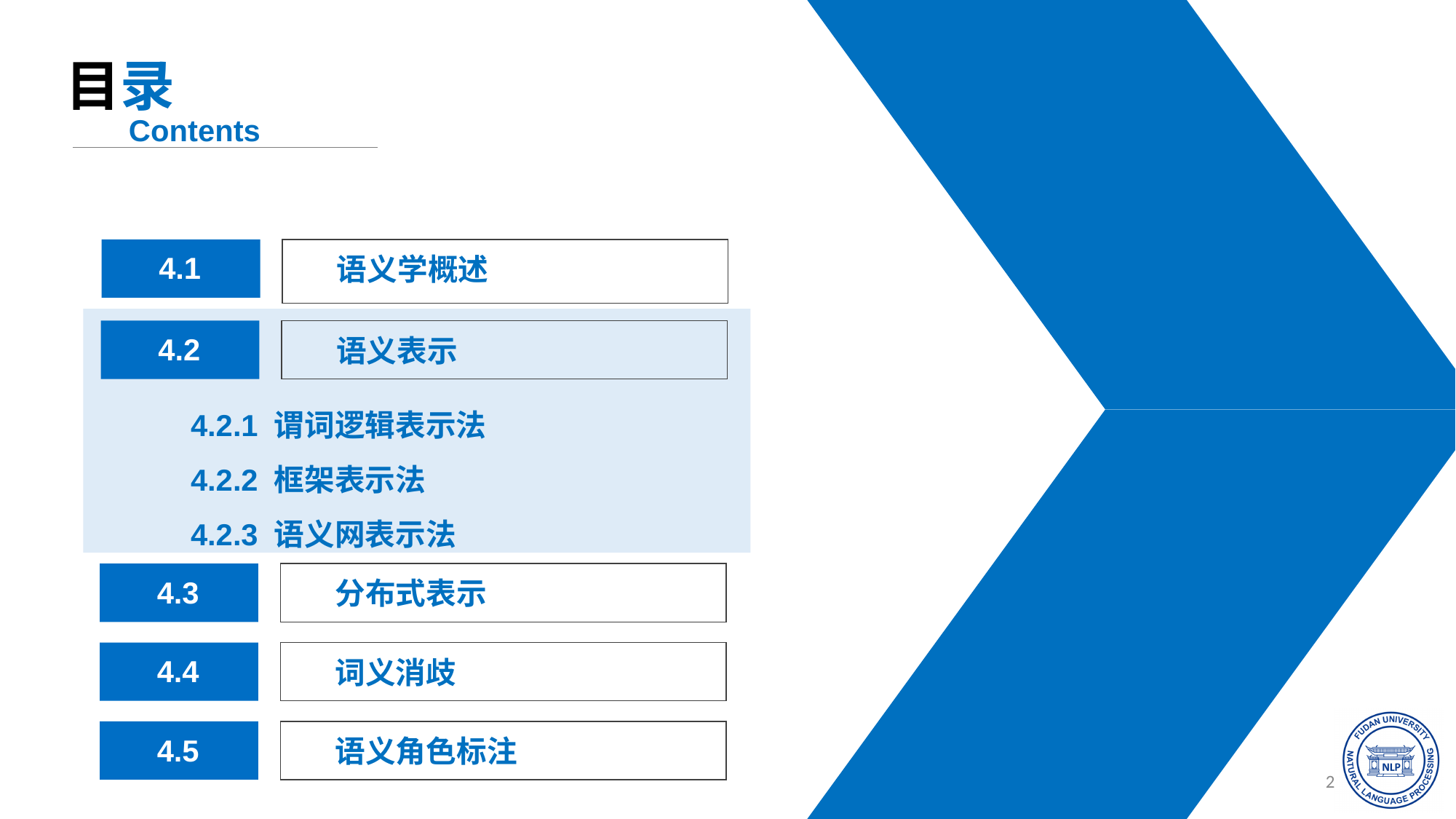

目录
Contents

语义学概述

4.1

4.2

语义表示
4.2.1 谓词逻辑表示法
4.2.2 框架表示法
4.2.3 语义网表示法

4.3

分布式表示

4.4

词义消歧

4.5

语义角色标注
20